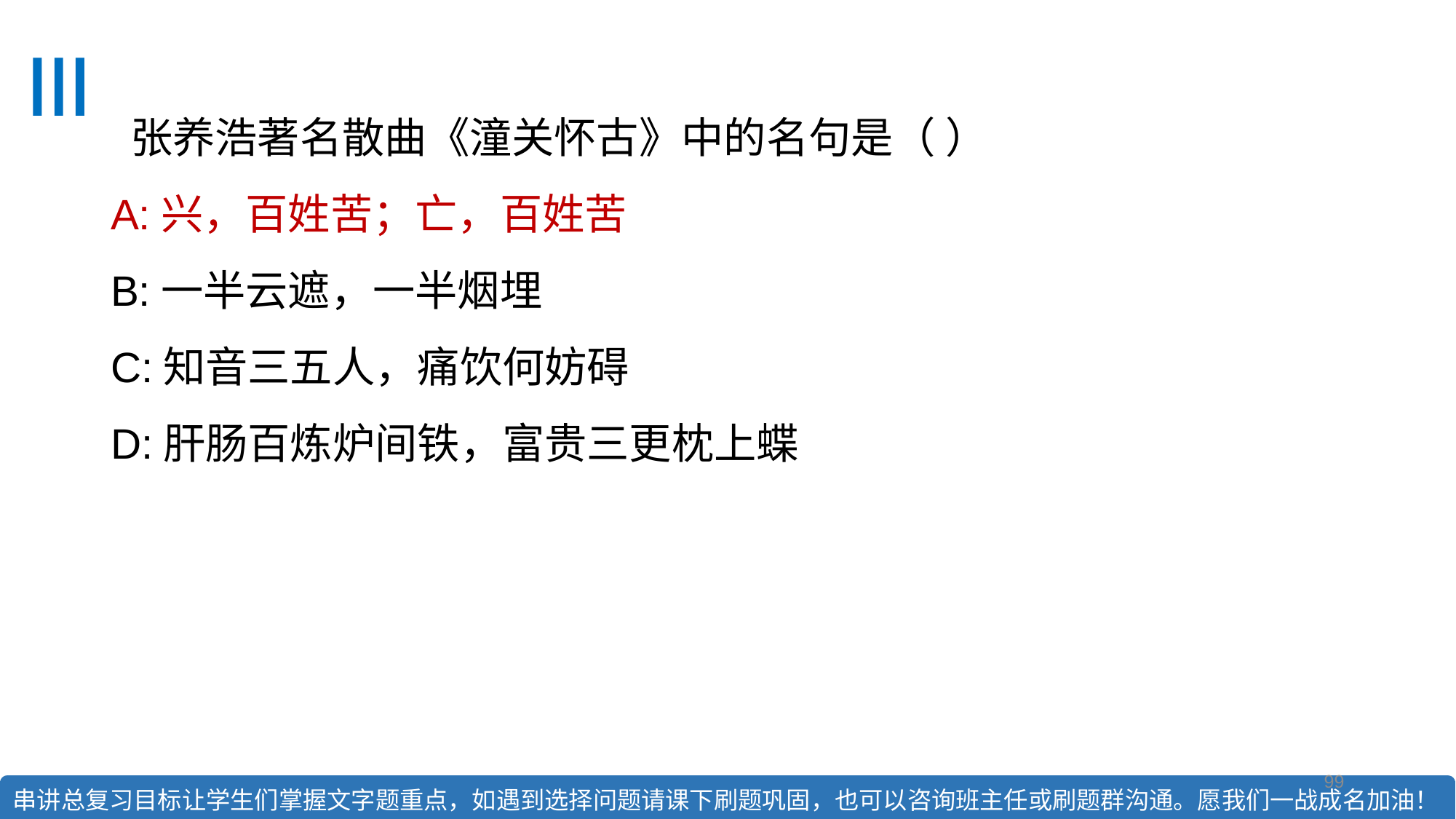

# 张养浩著名散曲《潼关怀古》中的名句是（ ） A:兴，百姓苦；亡，百姓苦 B:一半云遮，一半烟埋 C:知音三五人，痛饮何妨碍 D:肝肠百炼炉间铁，富贵三更枕上蝶
99